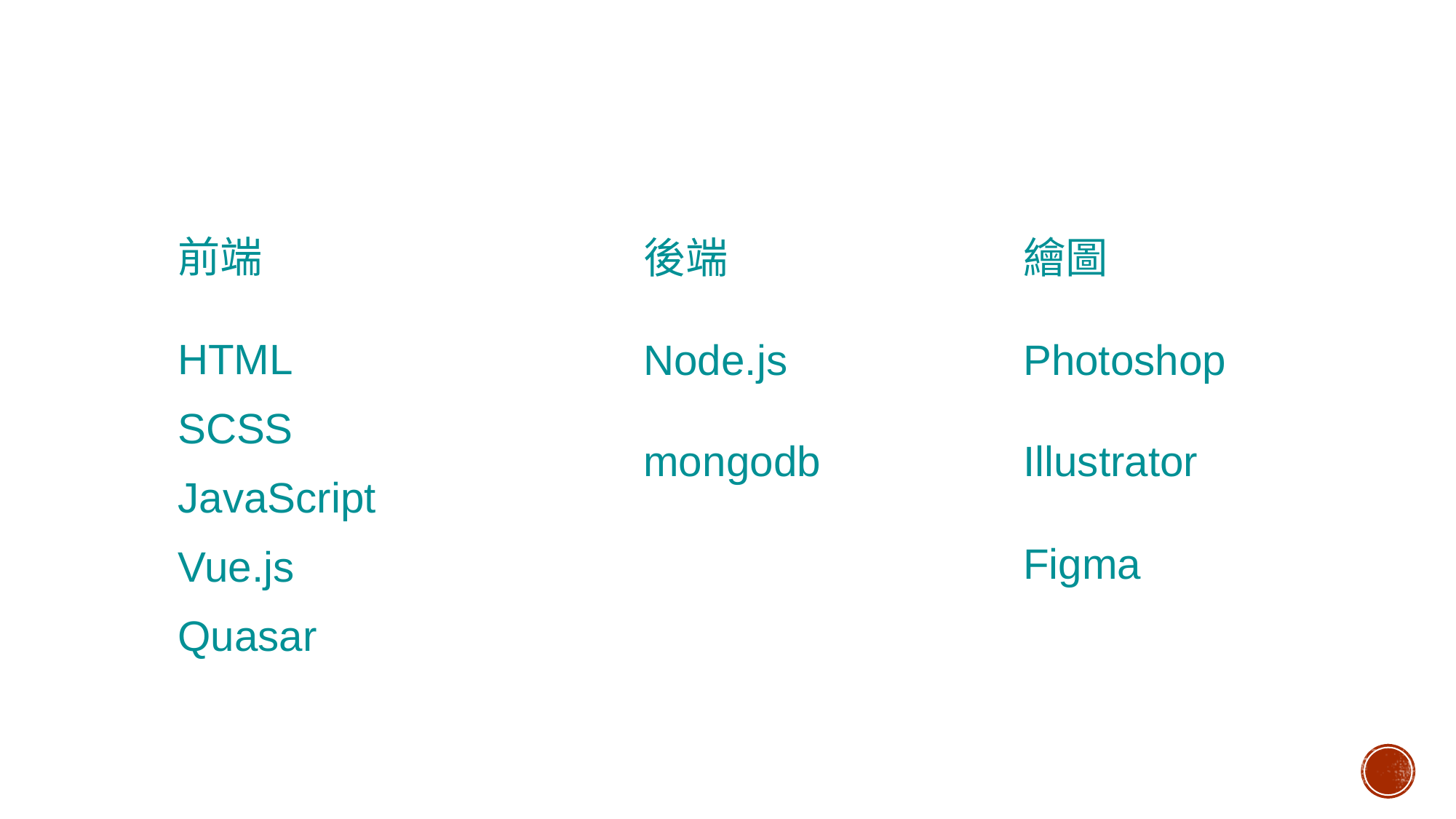

前端

HTML
SCSS
JavaScript
Vue.js
Quasar

後端

Node.js

mongodb
繪圖

Photoshop

Illustrator

Figma